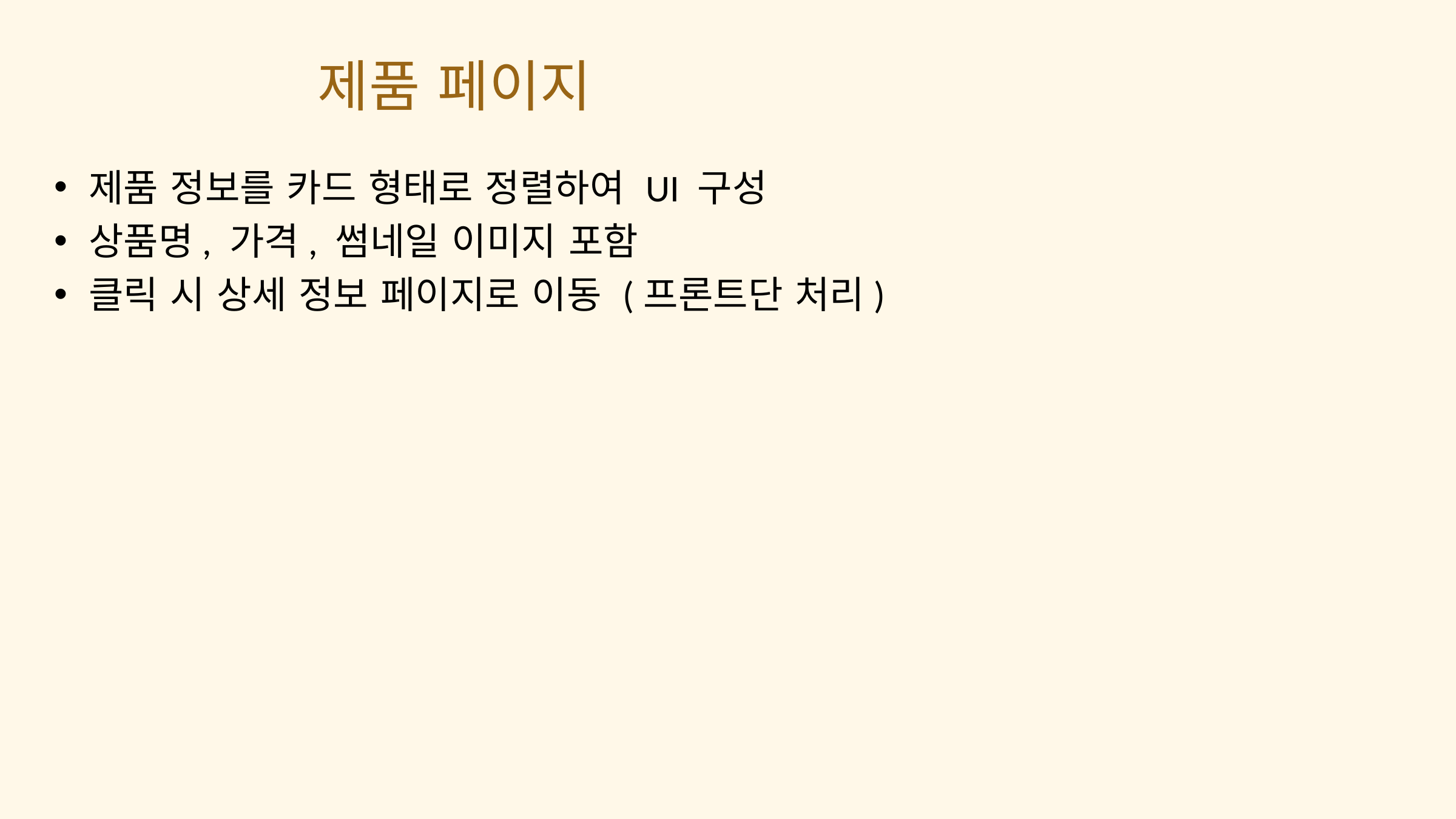

제품 페이지
제품 정보를 카드 형태로 정렬하여 UI 구성
상품명, 가격, 썸네일 이미지 포함
클릭 시 상세 정보 페이지로 이동 (프론트단 처리)